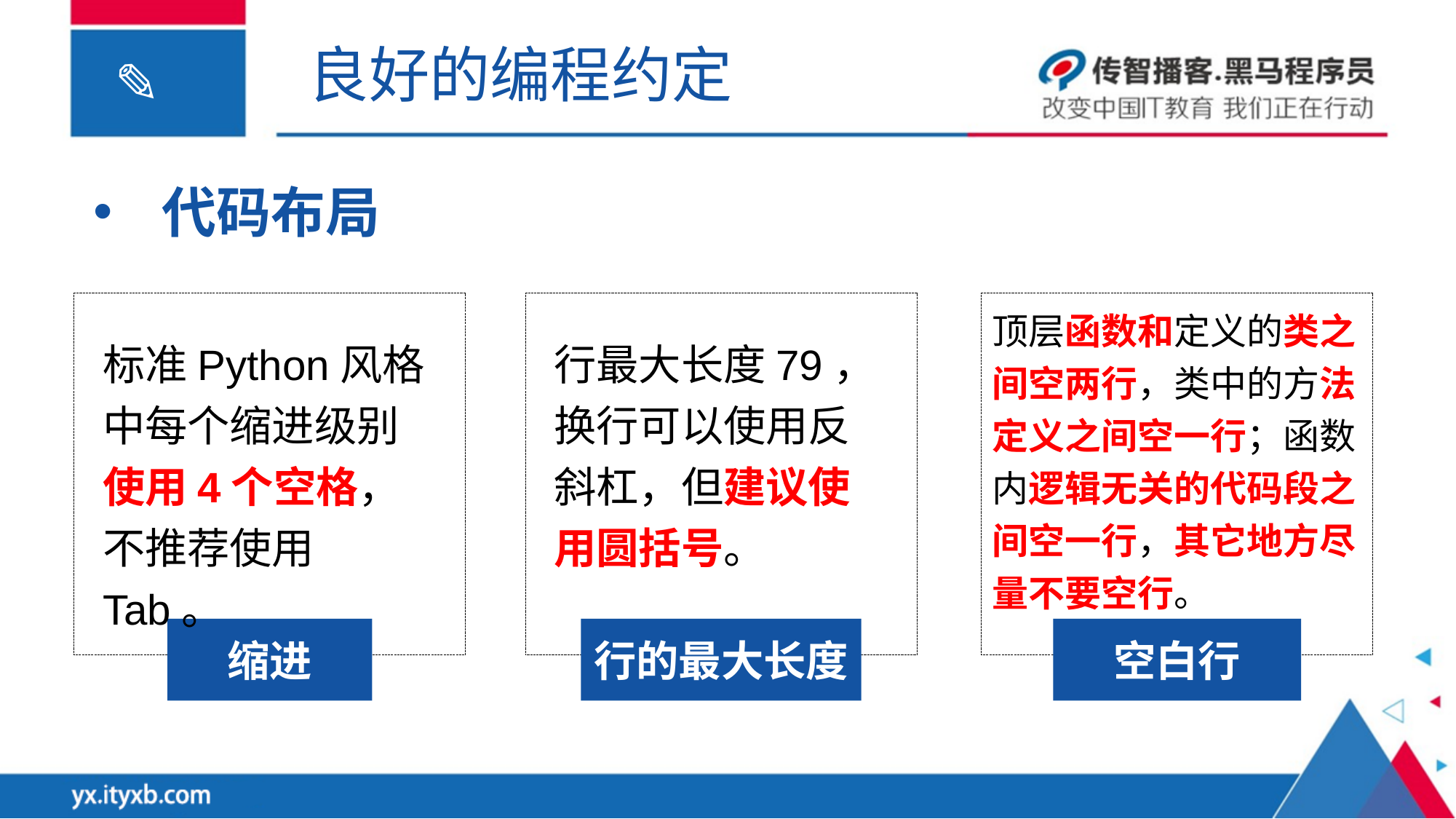

良好的编程约定
代码布局

顶层函数和定义的类之间空两行，类中的方法定义之间空一行；函数内逻辑无关的代码段之间空一行，其它地方尽量不要空行。
标准Python风格中每个缩进级别使用4个空格，不推荐使用Tab。
行最大长度79，换行可以使用反斜杠，但建议使用圆括号。
缩进
行的最大长度
空白行